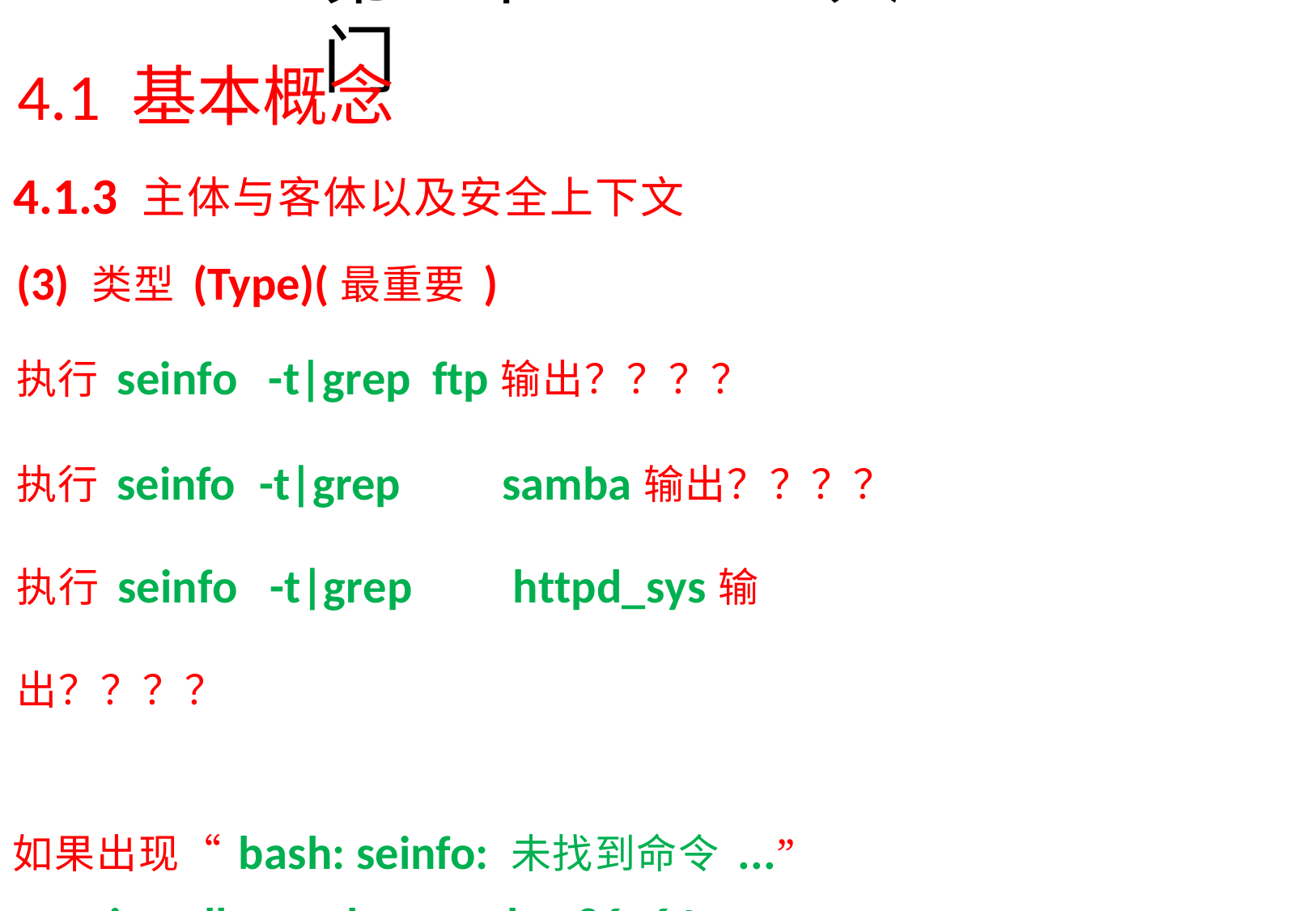

# 第4章SELinux入门
4.1 基本概念
4.1.3 主体与客体以及安全上下文
(3) 类型(Type)(最重要)
执行seinfo	-t|grep	ftp输出？？？？
执行seinfo	-t|grep	samba输出？？？？  执行seinfo	 -t|grep	 httpd_sys输出？？？？

如果出现“bash: seinfo: 未找到命令...”
yum install setools-console.x86_64